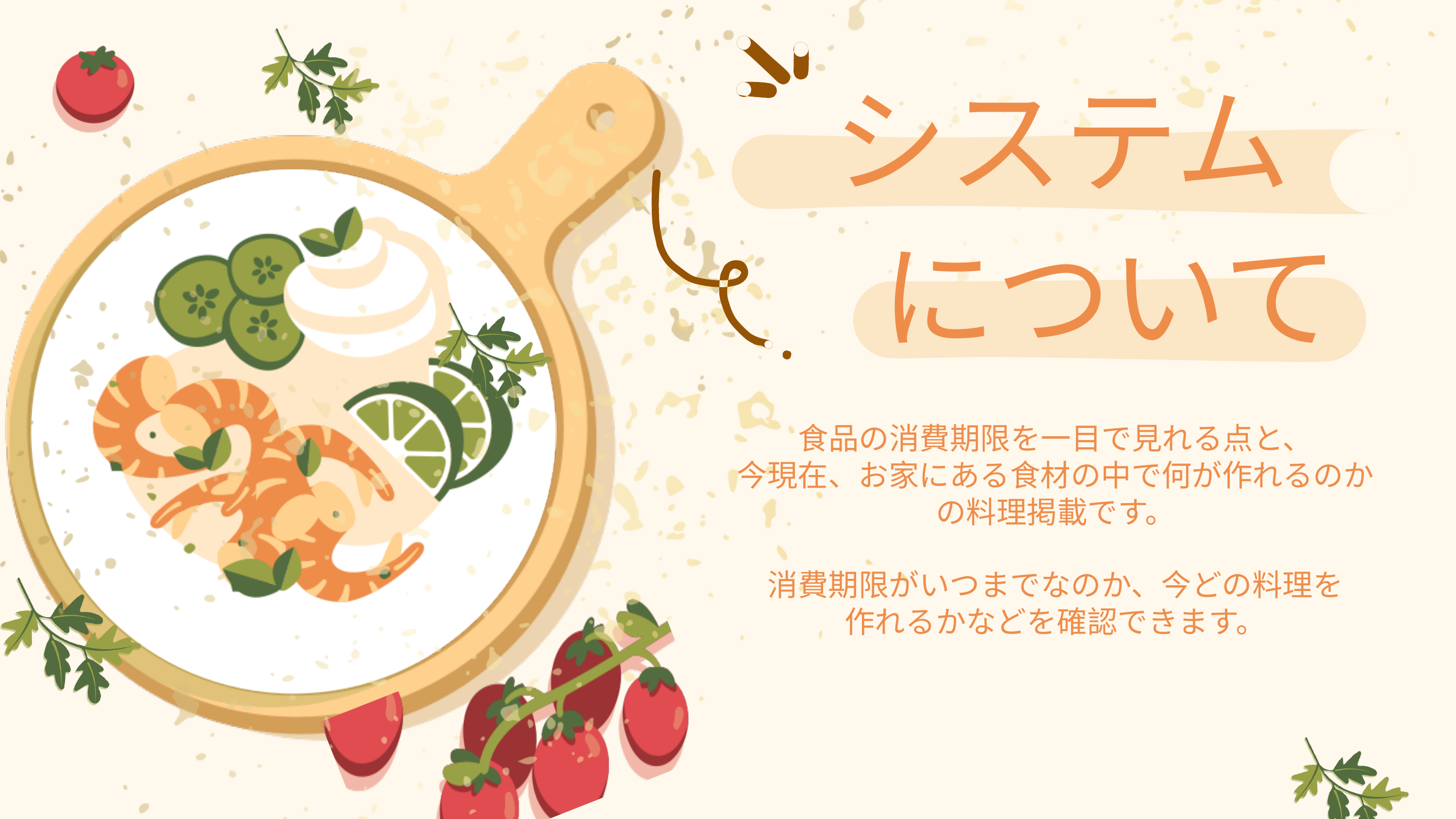

システム

について

食品の消費期限を一目で見れる点と、
今現在、お家にある食材の中で何が作れるのか
の料理掲載です。
消費期限がいつまでなのか、今どの料理を
作れるかなどを確認できます。